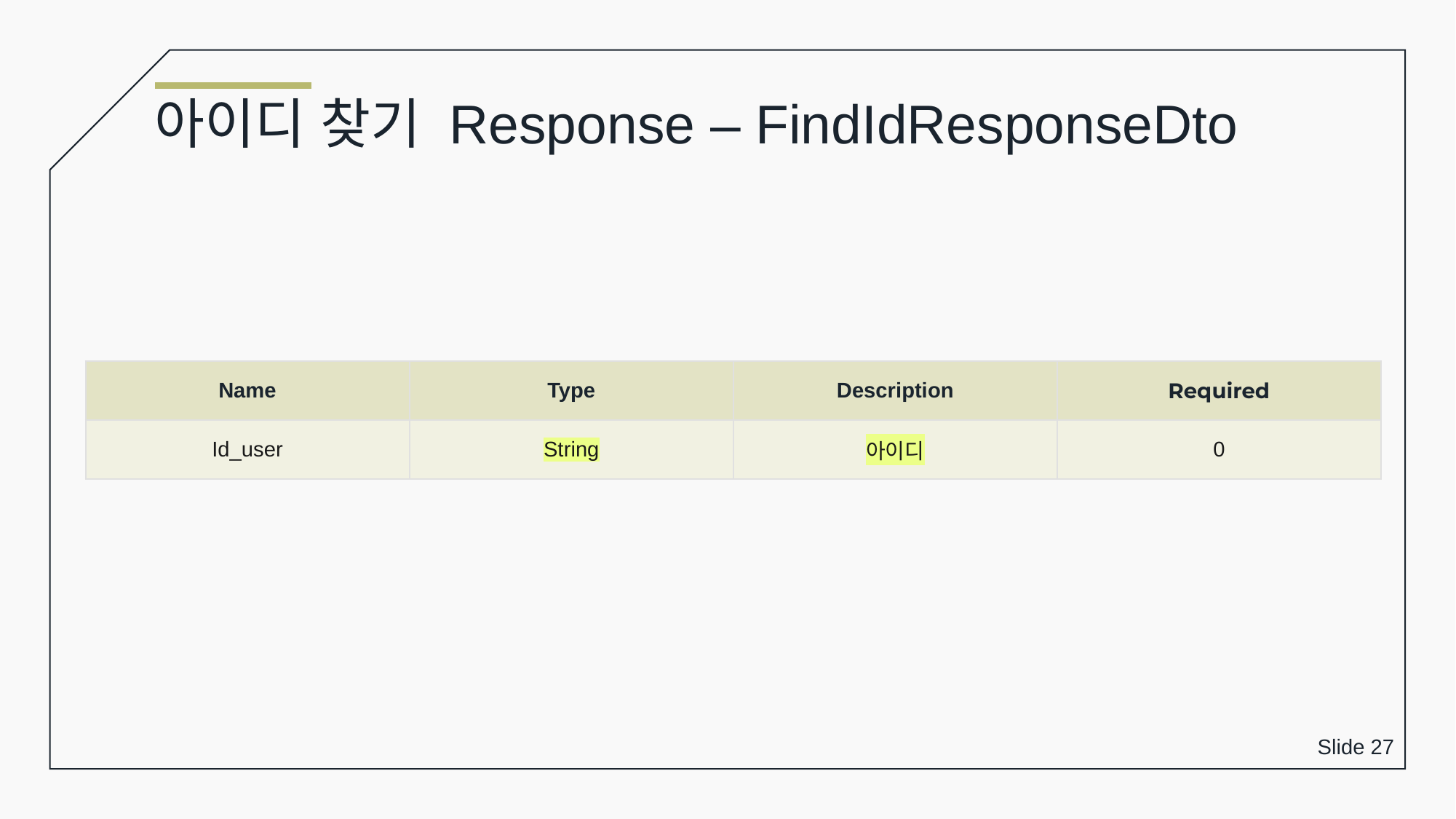

아이디 찾기 Response – FindIdResponseDto

| Name | Type | Description | Required |
| --- | --- | --- | --- |
| Id\_user | String | 아이디 | 0 |